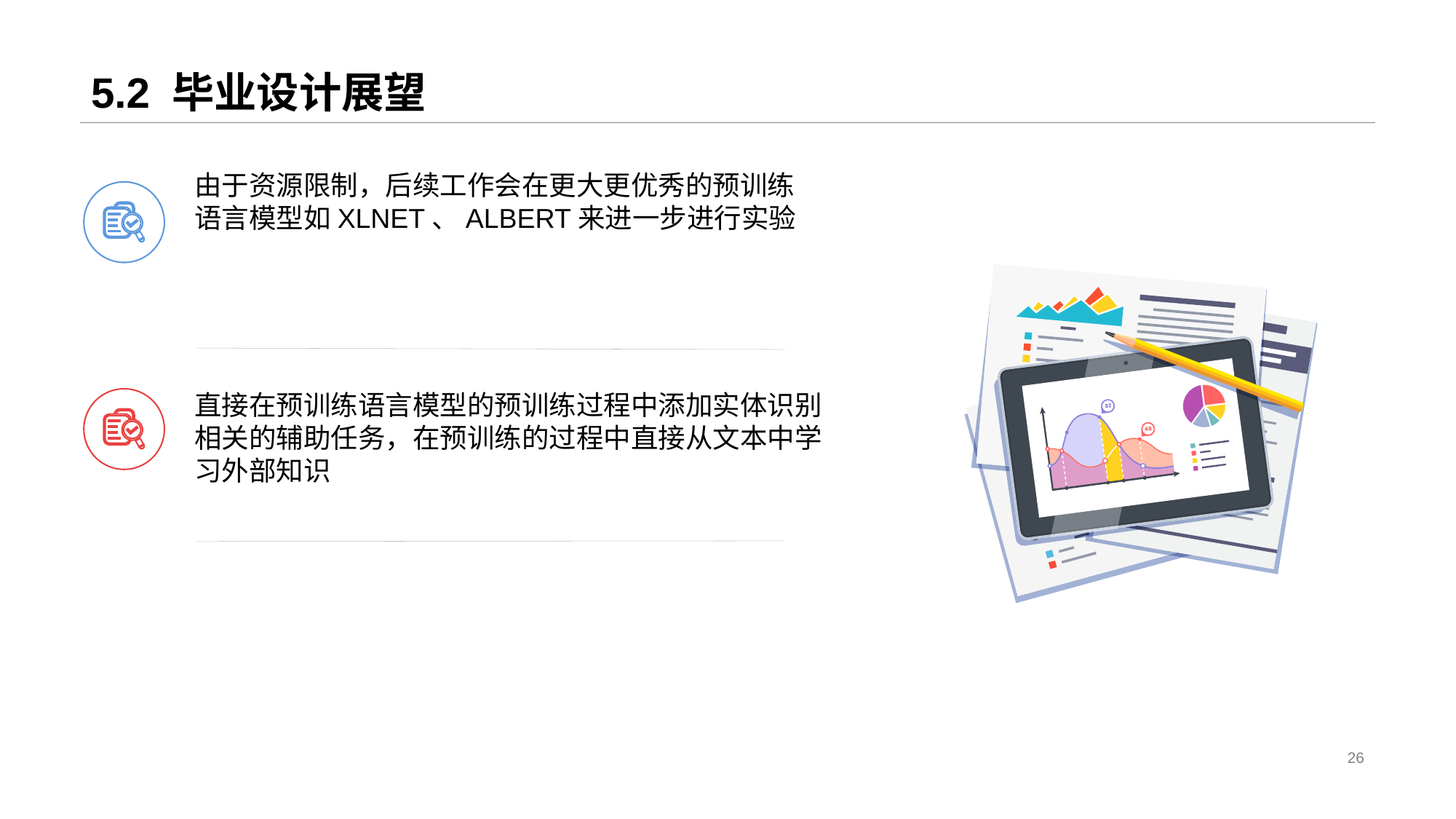

# 5.2 毕业设计展望
由于资源限制，后续工作会在更大更优秀的预训练语言模型如XLNET、ALBERT来进一步进行实验

直接在预训练语言模型的预训练过程中添加实体识别相关的辅助任务，在预训练的过程中直接从文本中学习外部知识

26